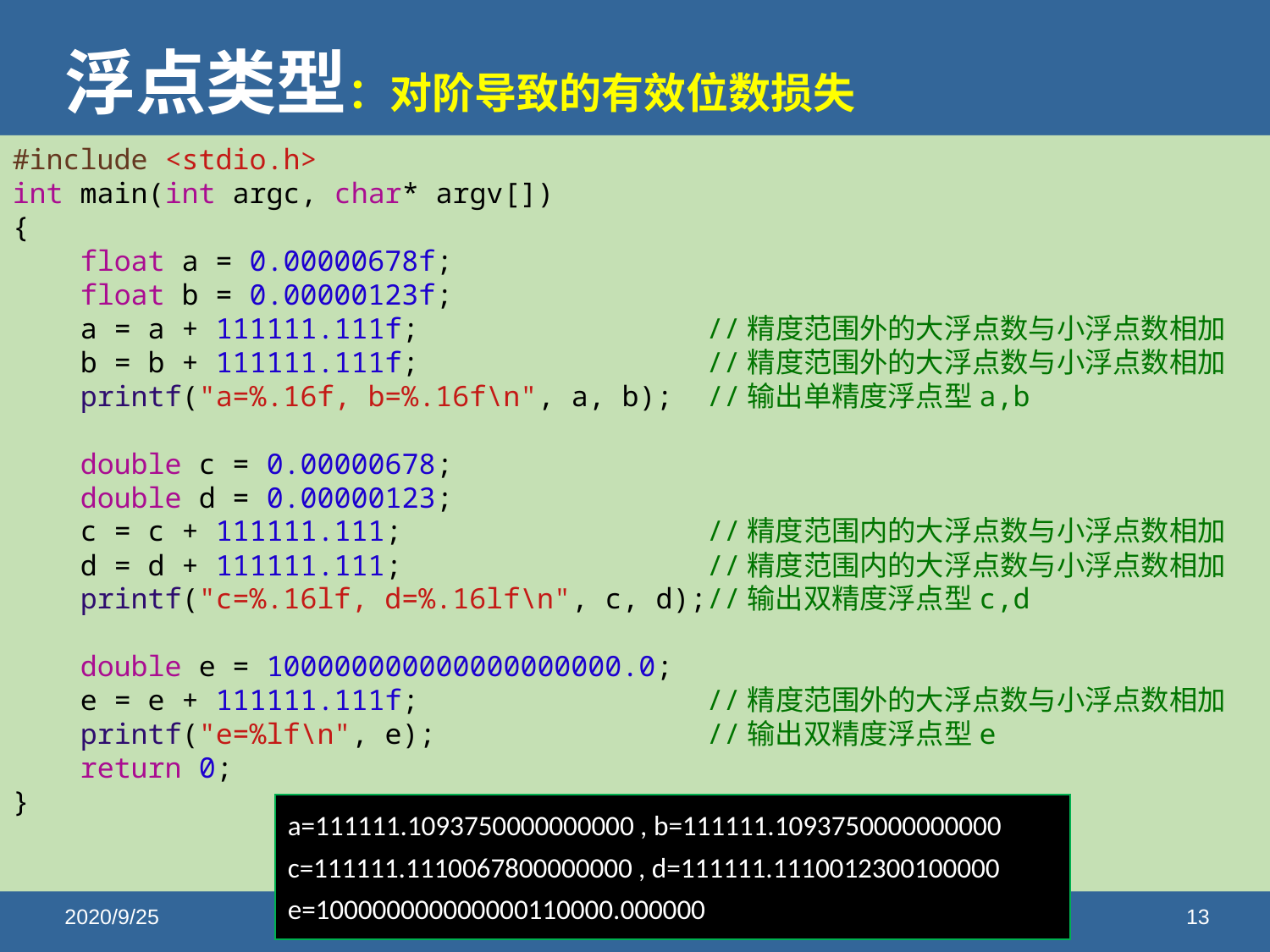

# 浮点类型：对阶导致的有效位数损失
#include <stdio.h>
int main(int argc, char* argv[])
{
    float a = 0.00000678f;
    float b = 0.00000123f;
    a = a + 111111.111f;                 //精度范围外的大浮点数与小浮点数相加
    b = b + 111111.111f;                 //精度范围外的大浮点数与小浮点数相加
    printf("a=%.16f, b=%.16f\n", a, b);  //输出单精度浮点型a,b

    double c = 0.00000678;
    double d = 0.00000123;
    c = c + 111111.111;                  //精度范围内的大浮点数与小浮点数相加
    d = d + 111111.111;                  //精度范围内的大浮点数与小浮点数相加
    printf("c=%.16lf, d=%.16lf\n", c, d);//输出双精度浮点型c,d

    double e = 100000000000000000000.0;
    e = e + 111111.111f;                 //精度范围外的大浮点数与小浮点数相加
    printf("e=%lf\n", e);                //输出双精度浮点型e
    return 0;
}

a=111111.1093750000000000 , b=111111.1093750000000000
c=111111.1110067800000000 , d=111111.1110012300100000
e=100000000000000110000.000000
2020/9/25
《计算机语言与程序设计》
13